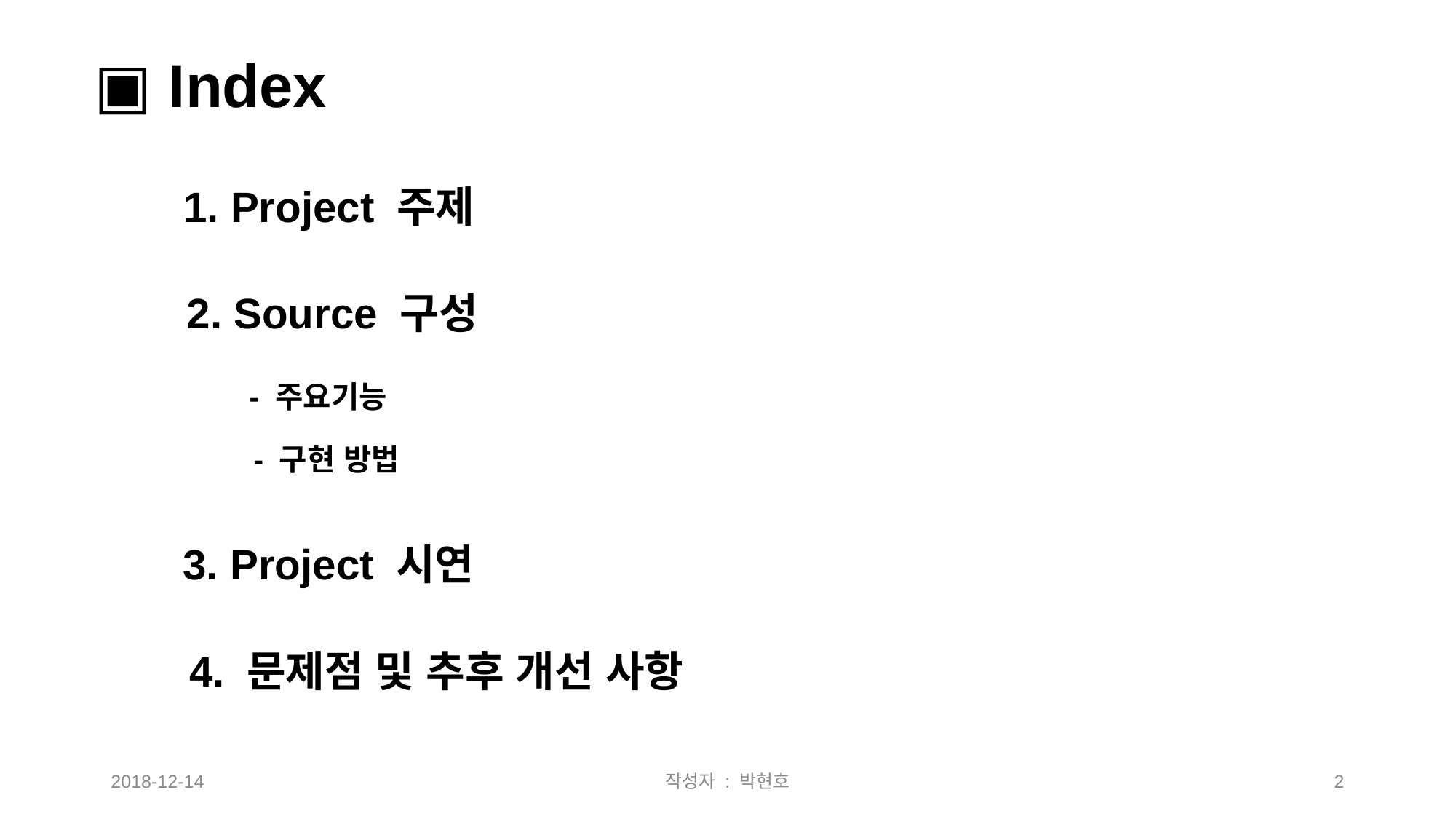

▣ Index
1. Project 주제
2. Source 구성
- 주요기능
- 구현 방법
3. Project 시연
4. 문제점 및 추후 개선 사항
2018-12-14
작성자 : 박현호
2